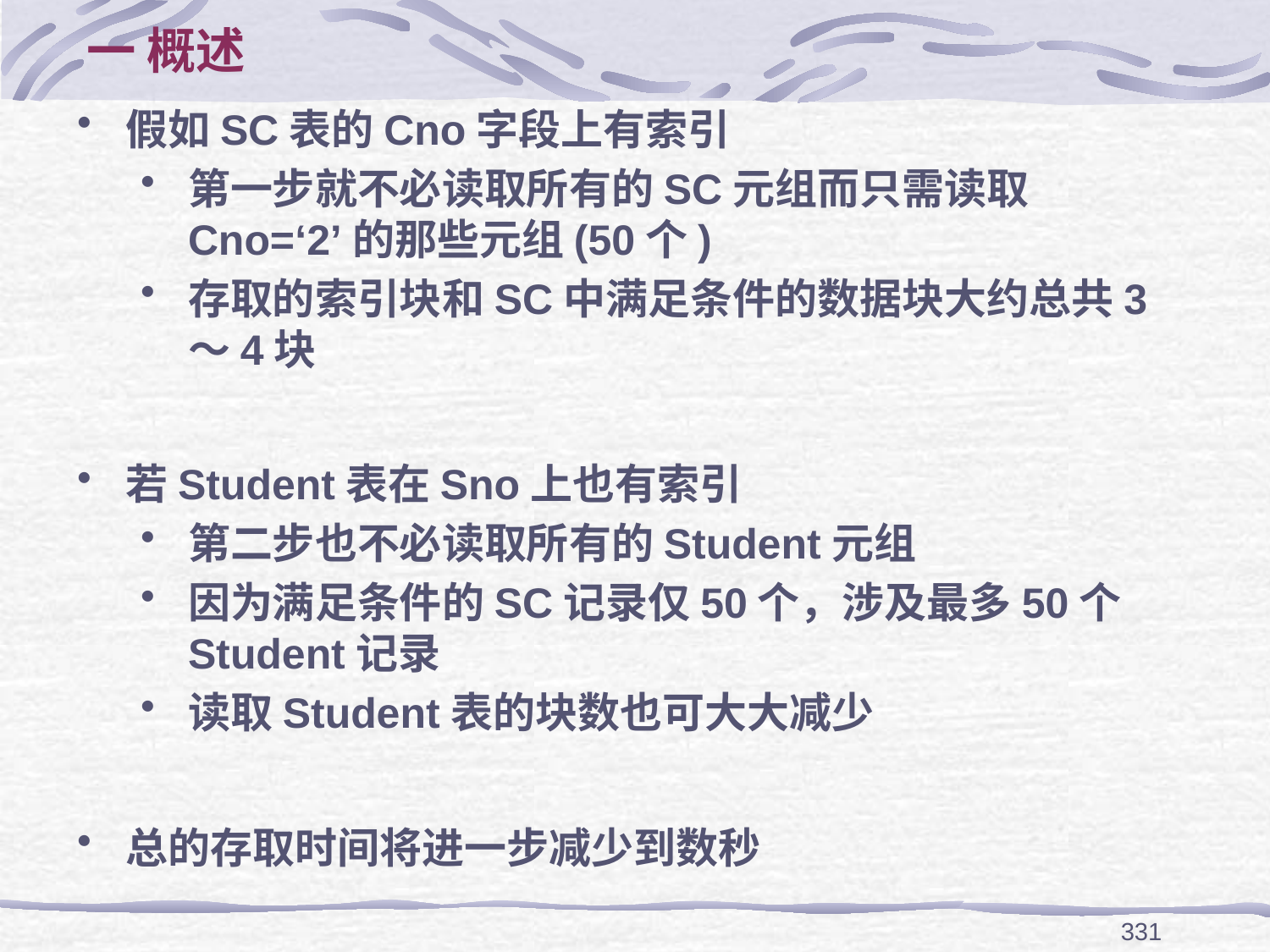

# 一 概述
假如SC表的Cno字段上有索引
第一步就不必读取所有的SC元组而只需读取Cno=‘2’的那些元组(50个)
存取的索引块和SC中满足条件的数据块大约总共3～4块

若Student表在Sno上也有索引
第二步也不必读取所有的Student元组
因为满足条件的SC记录仅50个，涉及最多50个Student记录
读取Student表的块数也可大大减少

总的存取时间将进一步减少到数秒
331